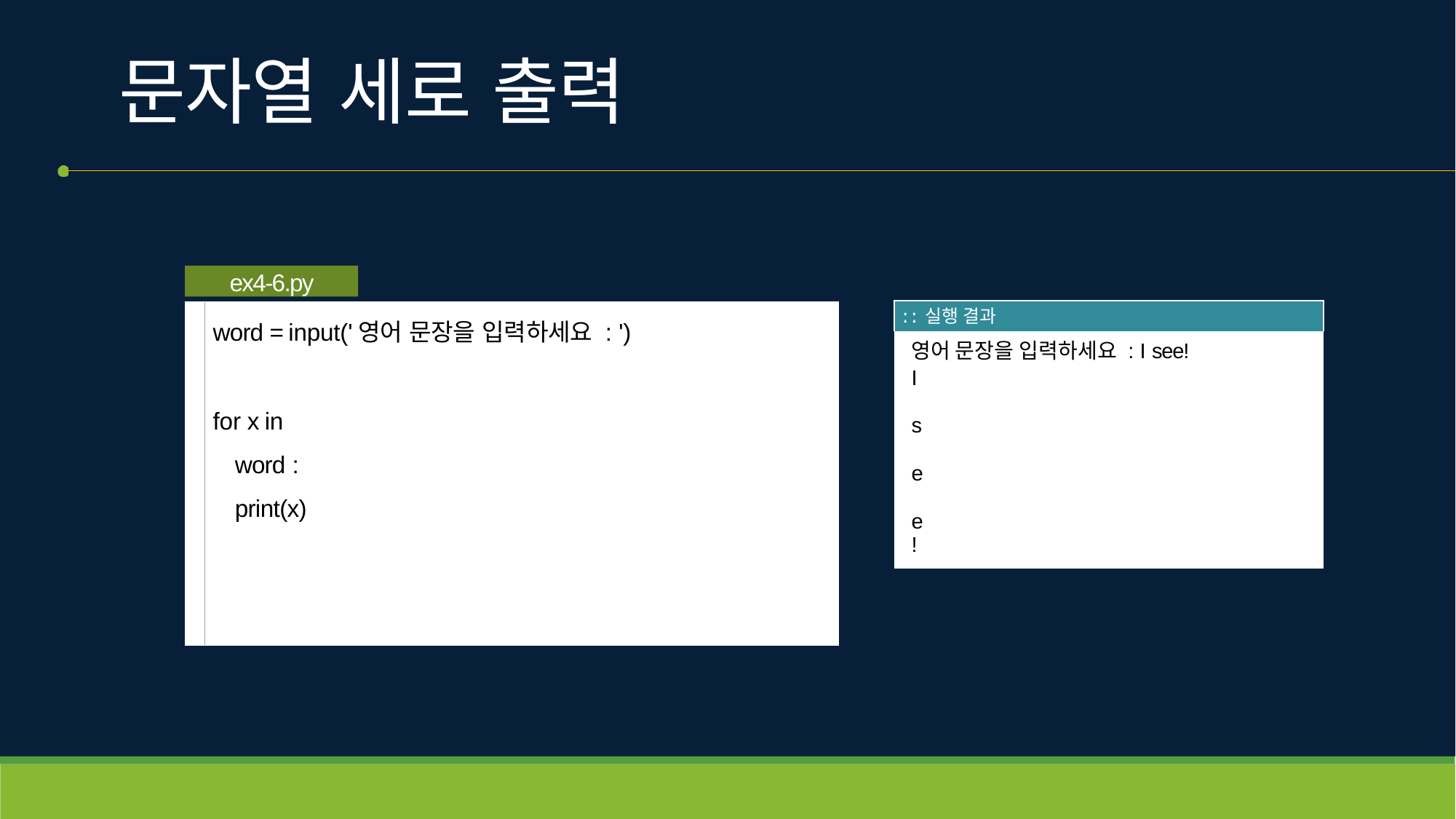

# 문자열 세로 출력

ex4-6.py
| ː ː 실행 결과 |
| --- |
| 영어 문장을 입력하세요 : I see! I s e e ! |

word = input('영어 문장을 입력하세요 : ')

for x in word :  print(x)